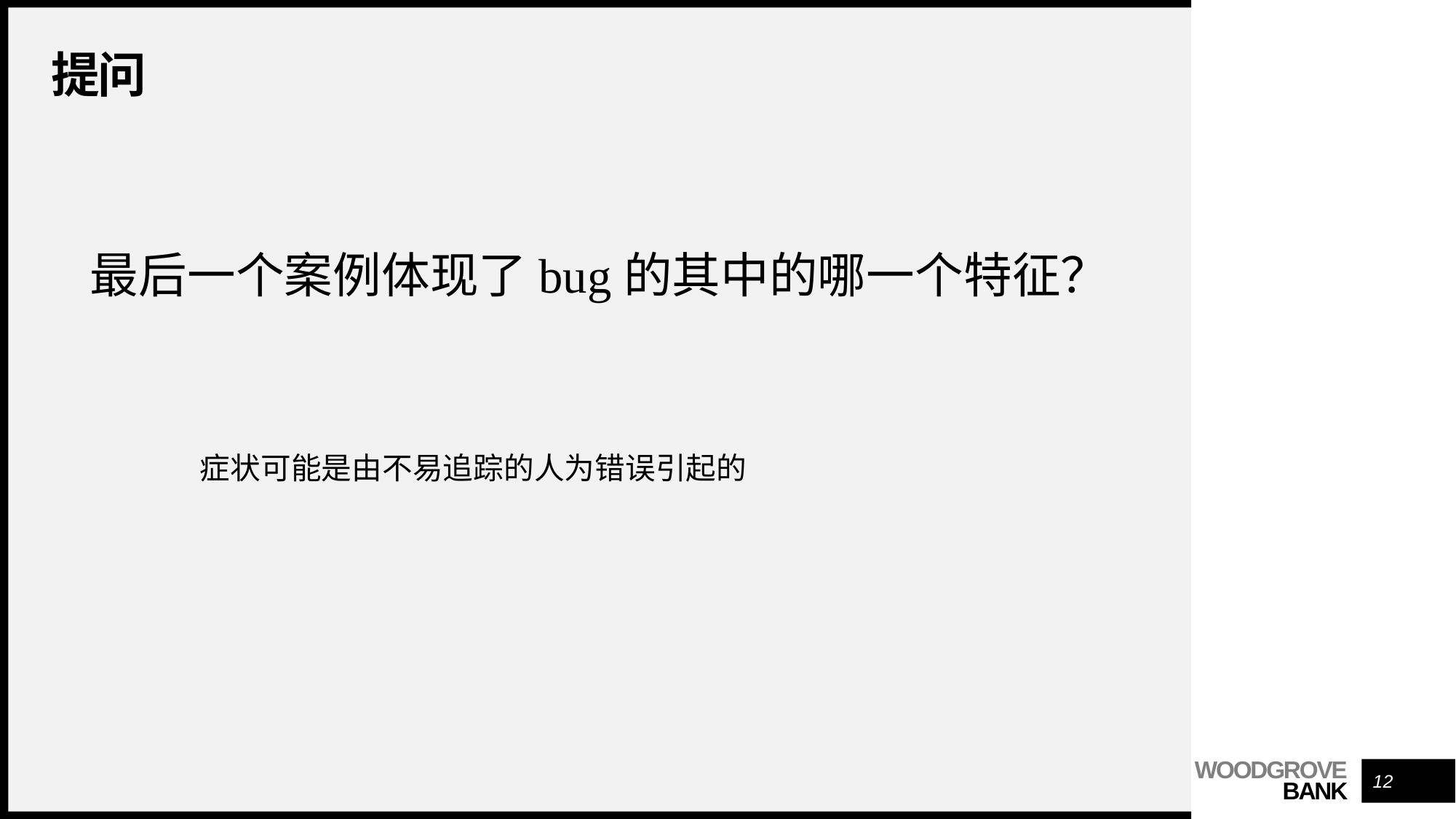

# 提问
最后一个案例体现了bug的其中的哪一个特征？

症状可能是由不易追踪的人为错误引起的

12